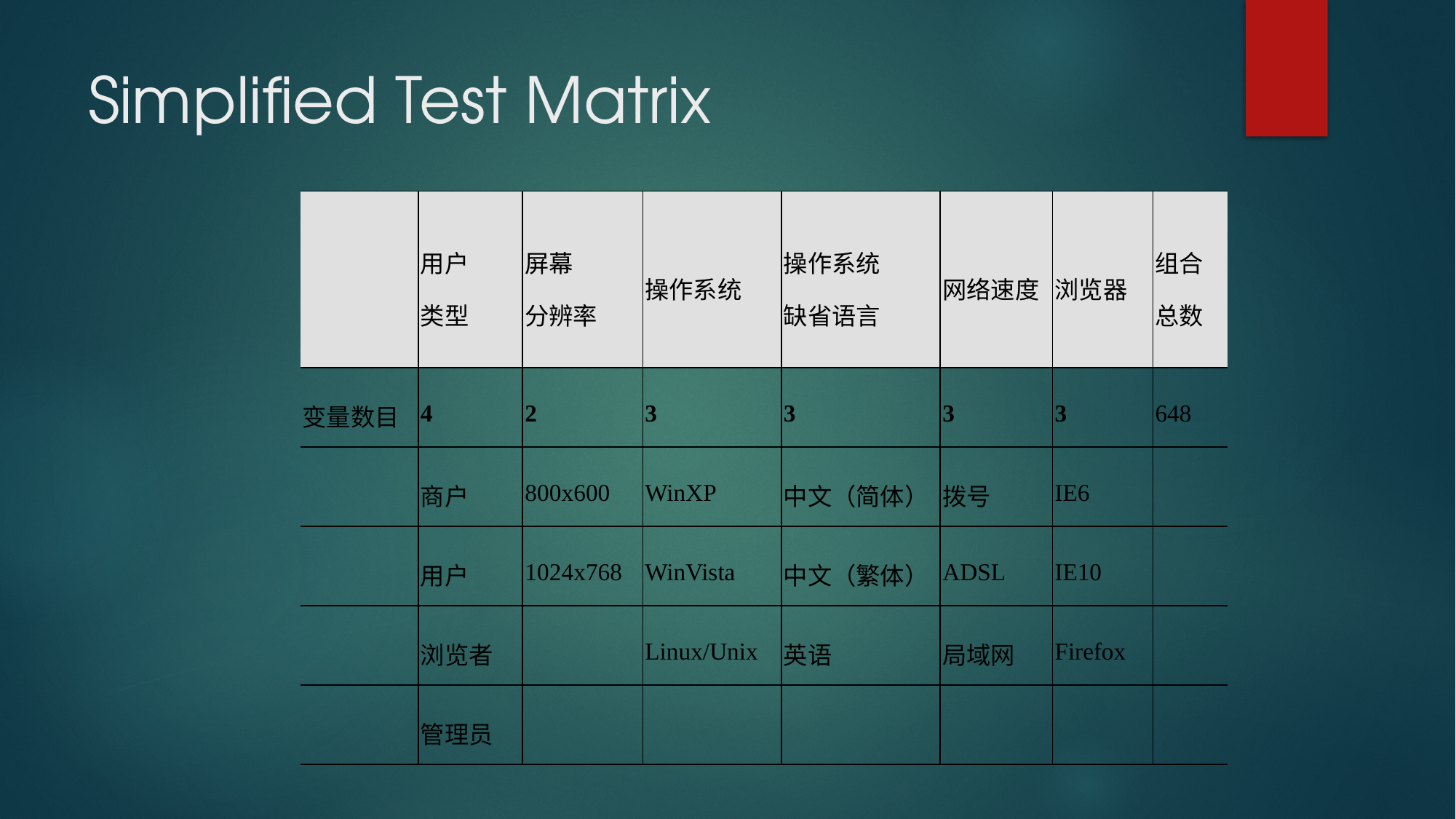

# Simplified Test Matrix
|  | 用户 类型 | 屏幕 分辨率 | 操作系统 | 操作系统 缺省语言 | 网络速度 | 浏览器 | 组合 总数 |
| --- | --- | --- | --- | --- | --- | --- | --- |
| 变量数目 | 4 | 2 | 3 | 3 | 3 | 3 | 648 |
|  | 商户 | 800x600 | WinXP | 中文（简体） | 拨号 | IE6 |  |
|  | 用户 | 1024x768 | WinVista | 中文（繁体） | ADSL | IE10 |  |
|  | 浏览者 |  | Linux/Unix | 英语 | 局域网 | Firefox |  |
|  | 管理员 |  |  |  |  |  |  |